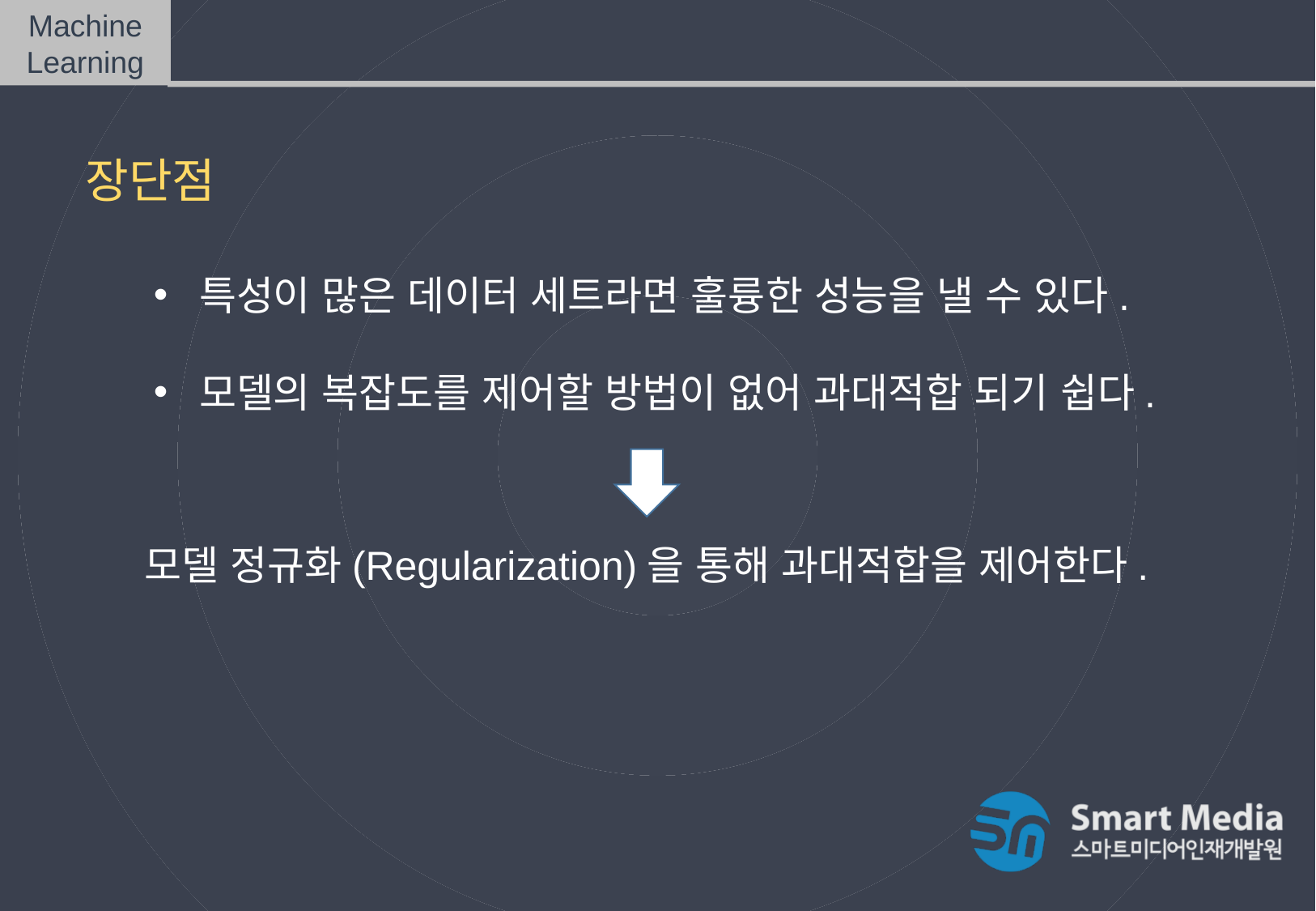

Machine Learning
Linear Model - Regression

장단점
특성이 많은 데이터 세트라면 훌륭한 성능을 낼 수 있다.

모델의 복잡도를 제어할 방법이 없어 과대적합 되기 쉽다.

모델 정규화(Regularization)을 통해 과대적합을 제어한다.